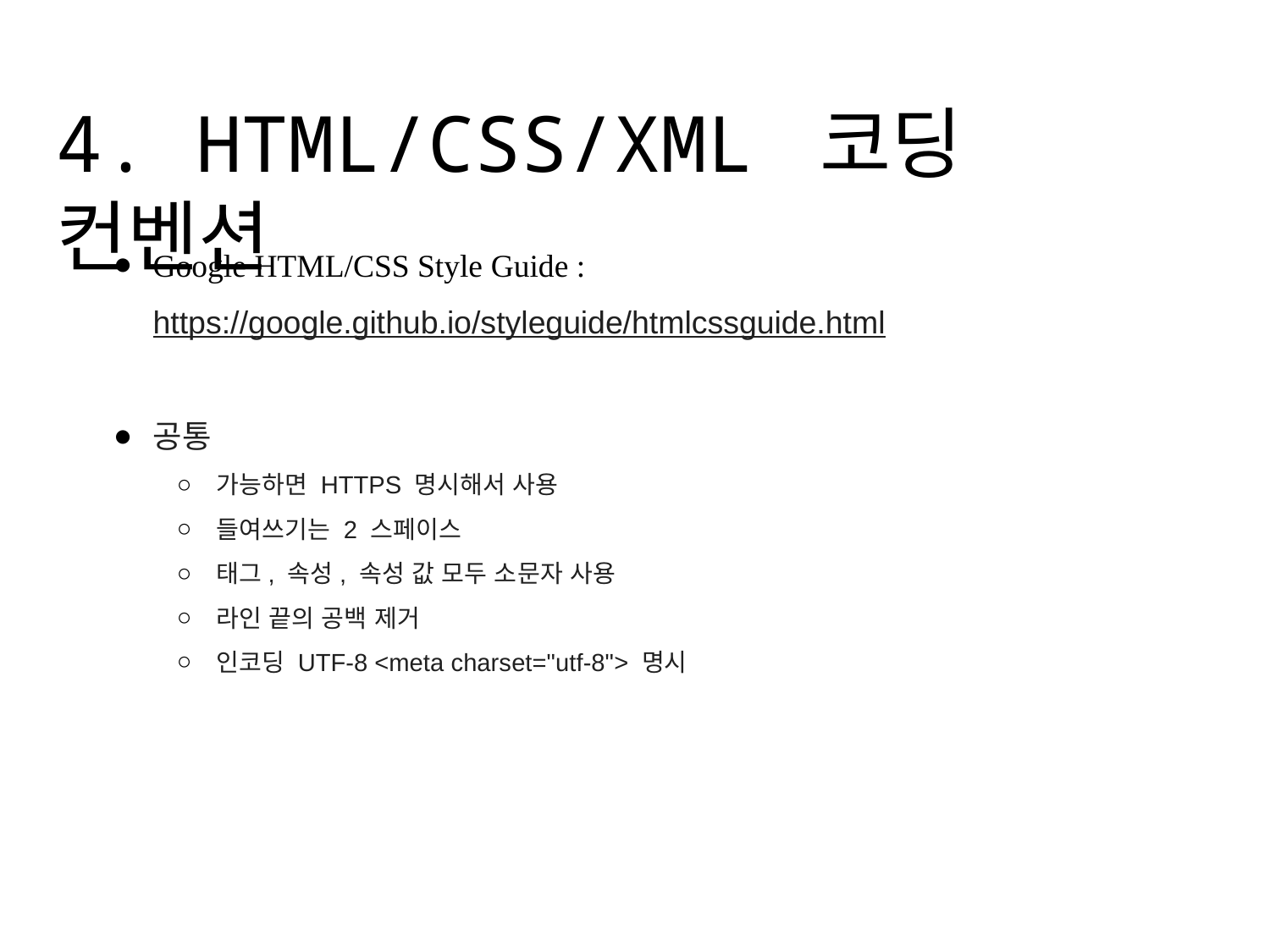

# 4. HTML/CSS/XML 코딩 컨벤션
Google HTML/CSS Style Guide : 	https://google.github.io/styleguide/htmlcssguide.html

공통
가능하면 HTTPS 명시해서 사용
들여쓰기는 2 스페이스
태그, 속성, 속성 값 모두 소문자 사용
라인 끝의 공백 제거
인코딩 UTF-8 <meta charset="utf-8"> 명시